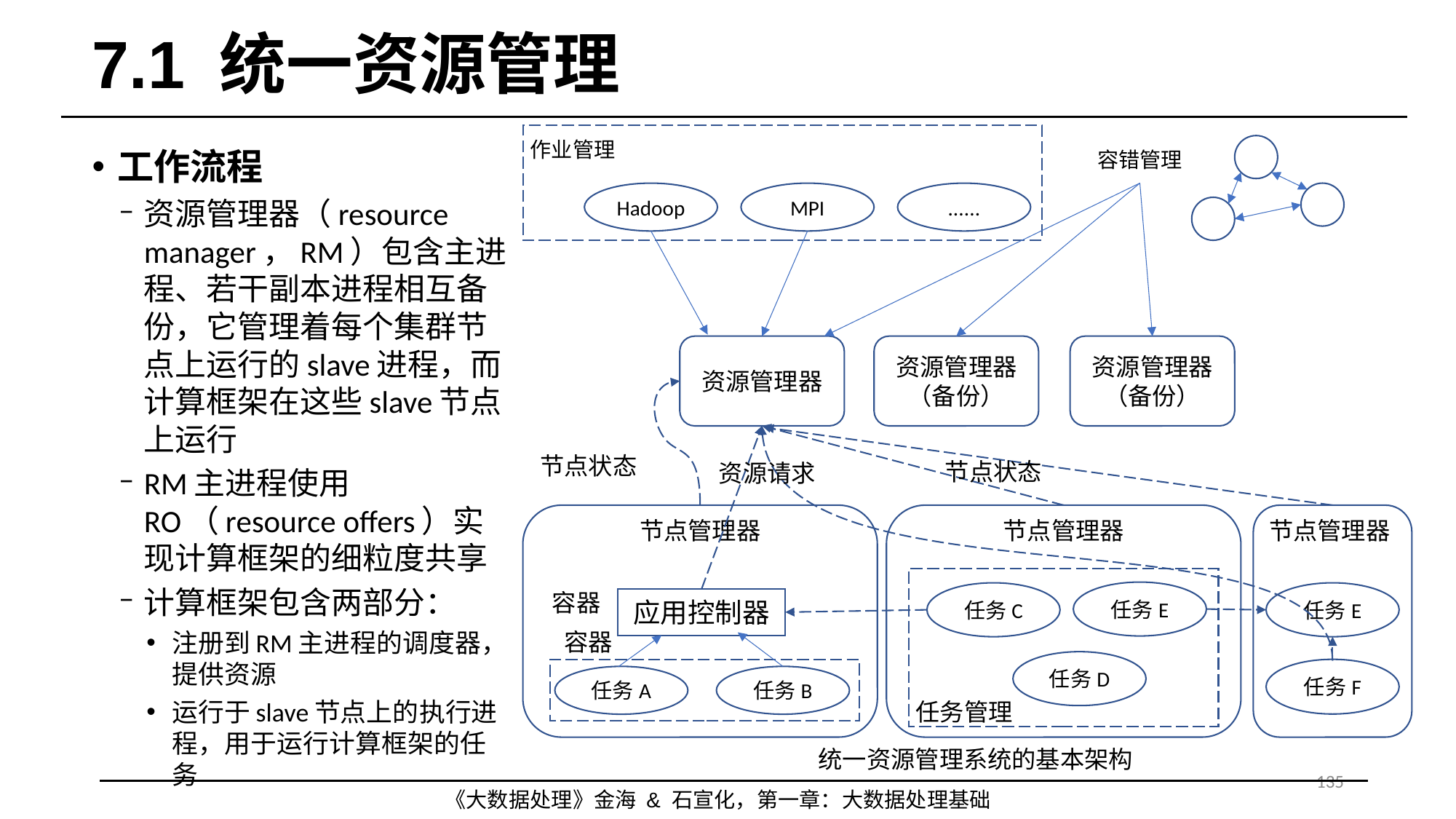

# 7.1 统一资源管理
作业管理

容错管理

Hadoop
MPI
......

资源管理器
资源管理器
（备份）
资源管理器
（备份）
节点状态
节点状态
资源请求
节点管理器

容器
应用控制器
容器

任务A
任务B
节点管理器
节点管理器

任务E
任务C
任务E
任务D
任务F
任务管理
统一资源管理系统的基本架构
工作流程
资源管理器（resource manager，RM）包含主进程、若干副本进程相互备份，它管理着每个集群节点上运行的slave进程，而计算框架在这些slave节点上运行
RM主进程使用RO（resource offers）实现计算框架的细粒度共享
计算框架包含两部分：
注册到RM主进程的调度器，提供资源
运行于slave节点上的执行进程，用于运行计算框架的任务
135